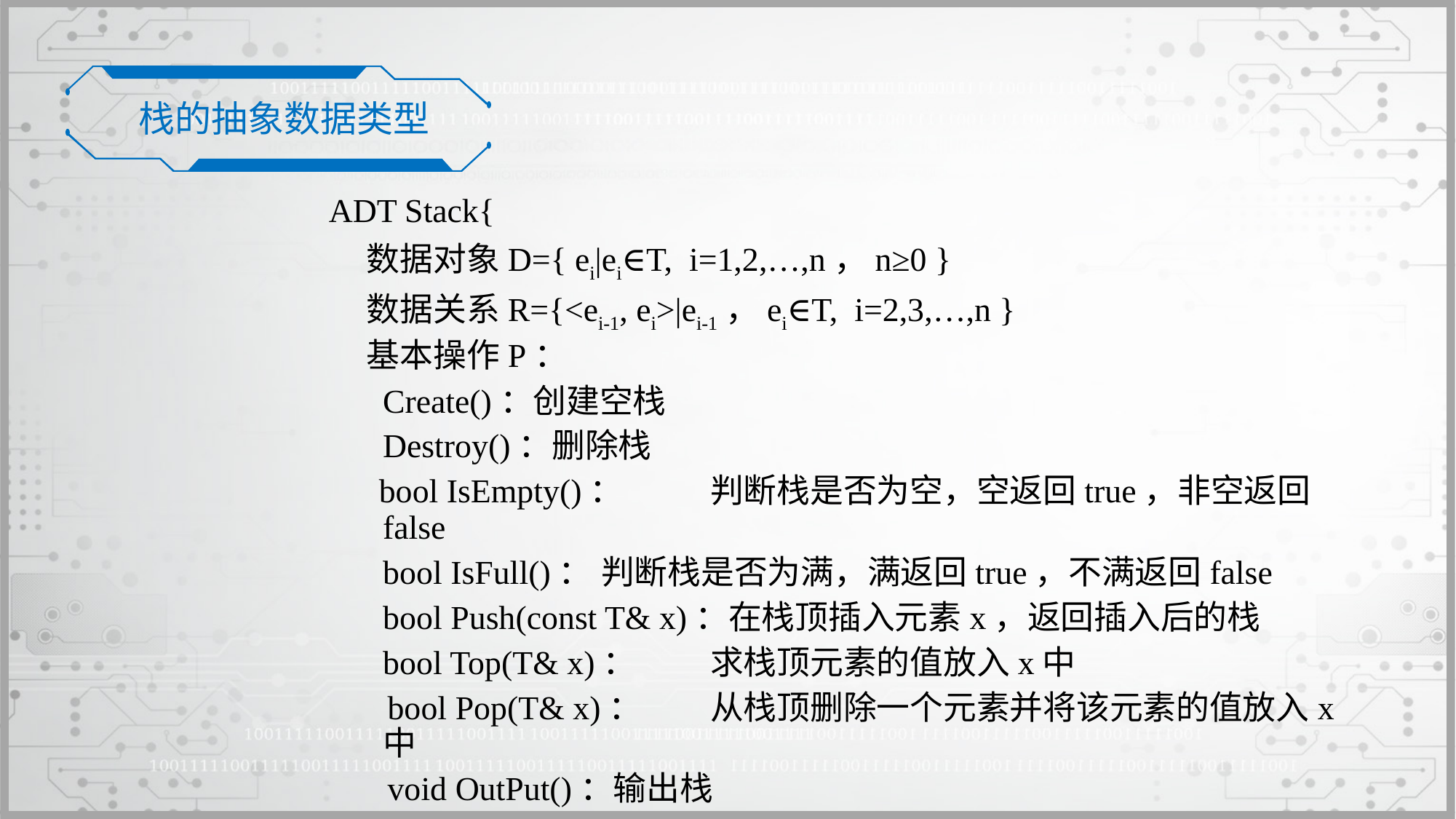

栈的抽象数据类型
ADT Stack{
    数据对象D={ ei|ei∈T,  i=1,2,…,n，n≥0 }
    数据关系R={<ei-1, ei>|ei-1，ei∈T,  i=2,3,…,n }
    基本操作P：
	Create()：创建空栈
	Destroy()：删除栈
      bool IsEmpty()：	判断栈是否为空，空返回true，非空返回false
	bool IsFull()：	判断栈是否为满，满返回true，不满返回false
	bool Push(const T& x)：在栈顶插入元素x，返回插入后的栈
	bool Top(T& x)：	求栈顶元素的值放入x中
       bool Pop(T& x)：	从栈顶删除一个元素并将该元素的值放入x中
       void OutPut()：输出栈
} ADT Stack